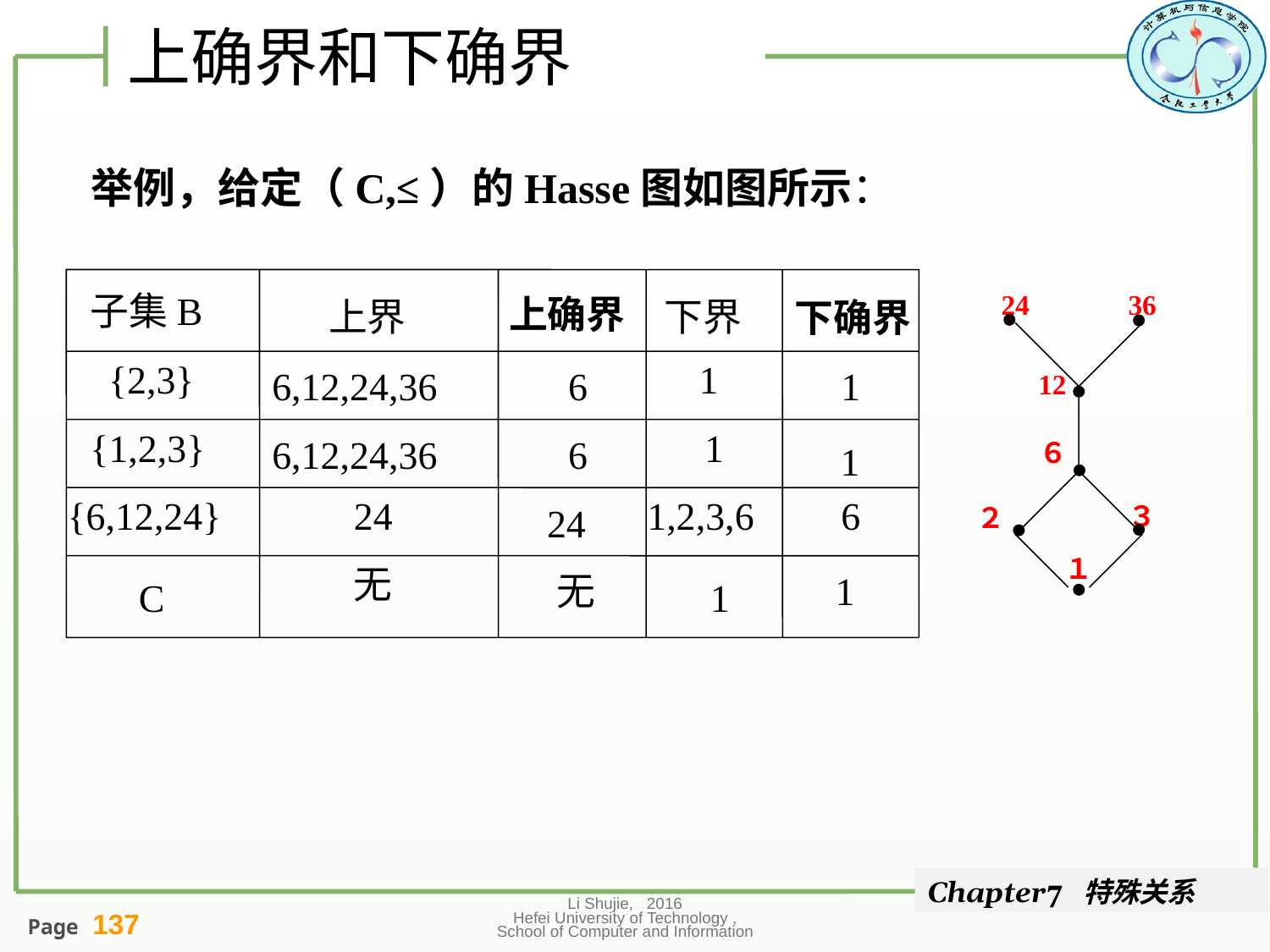

# 上确界和下确界
举例，给定（C,≤）的Hasse图如图所示：

子集B
上确界
上界
下界
下确界
{2,3}
   1

6,12,24,36
6
1
{1,2,3}
1

6,12,24,36
6
1
{6,12,24}
24
1,2,3,6
6

24
无

无
1
C
1

24
36

12

６

３
２

１